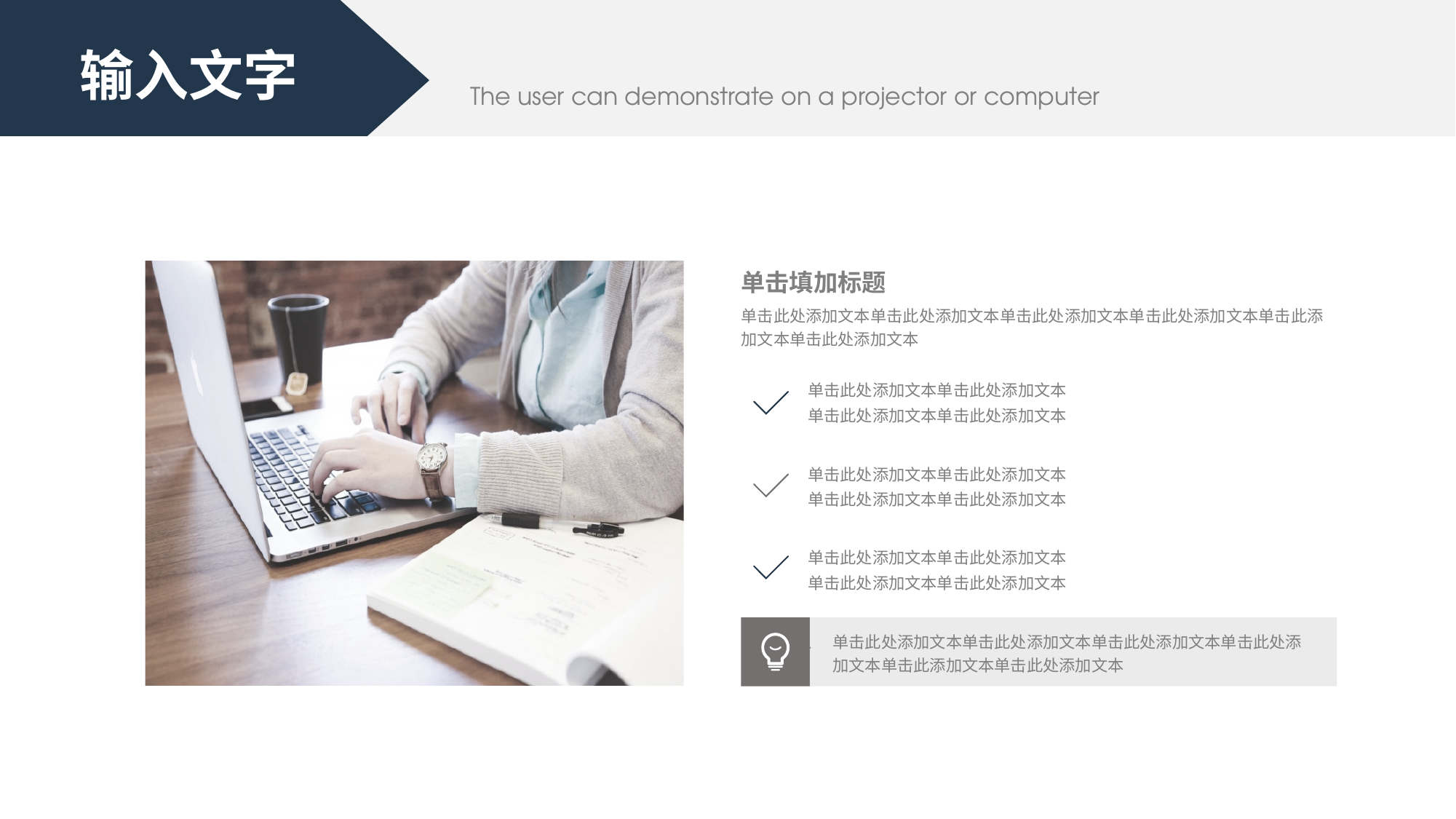

输入文字

The user can demonstrate on a projector or computer
单击填加标题
单击此处添加文本单击此处添加文本单击此处添加文本单击此处添加文本单击此添加文本单击此处添加文本

单击此处添加文本单击此处添加文本
单击此处添加文本单击此处添加文本

单击此处添加文本单击此处添加文本
单击此处添加文本单击此处添加文本

单击此处添加文本单击此处添加文本
单击此处添加文本单击此处添加文本
.

单击此处添加文本单击此处添加文本单击此处添加文本单击此处添加文本单击此添加文本单击此处添加文本